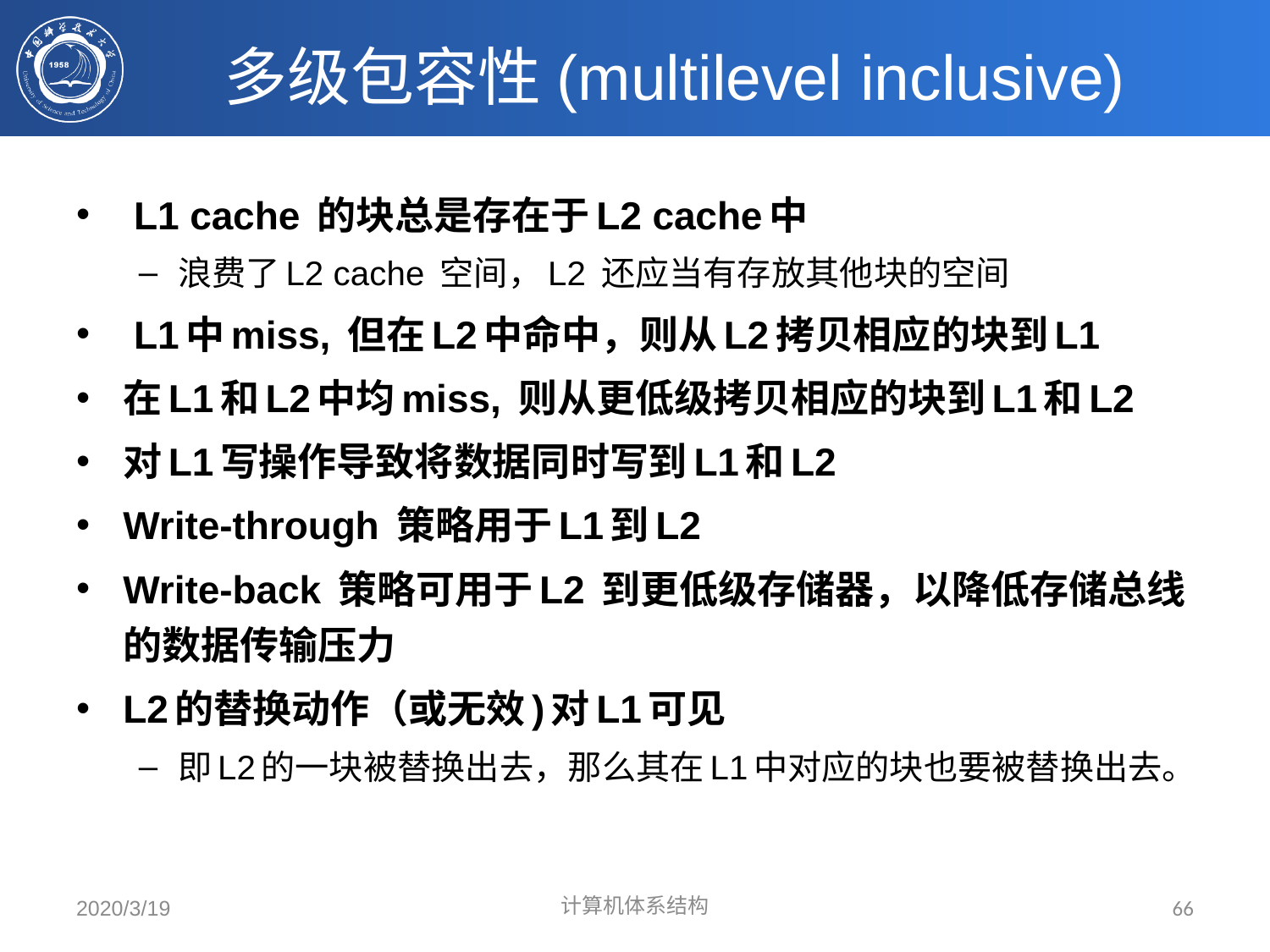

# 多级包容性(multilevel inclusive)
 L1 cache 的块总是存在于L2 cache中
浪费了L2 cache 空间，L2 还应当有存放其他块的空间
 L1中miss, 但在L2中命中，则从L2拷贝相应的块到L1
在L1和L2中均miss, 则从更低级拷贝相应的块到L1和L2
对L1写操作导致将数据同时写到L1和L2
Write-through 策略用于L1到L2
Write-back 策略可用于L2 到更低级存储器，以降低存储总线的数据传输压力
L2的替换动作（或无效)对L1可见
即L2的一块被替换出去，那么其在L1中对应的块也要被替换出去。
2020/3/19
计算机体系结构
66